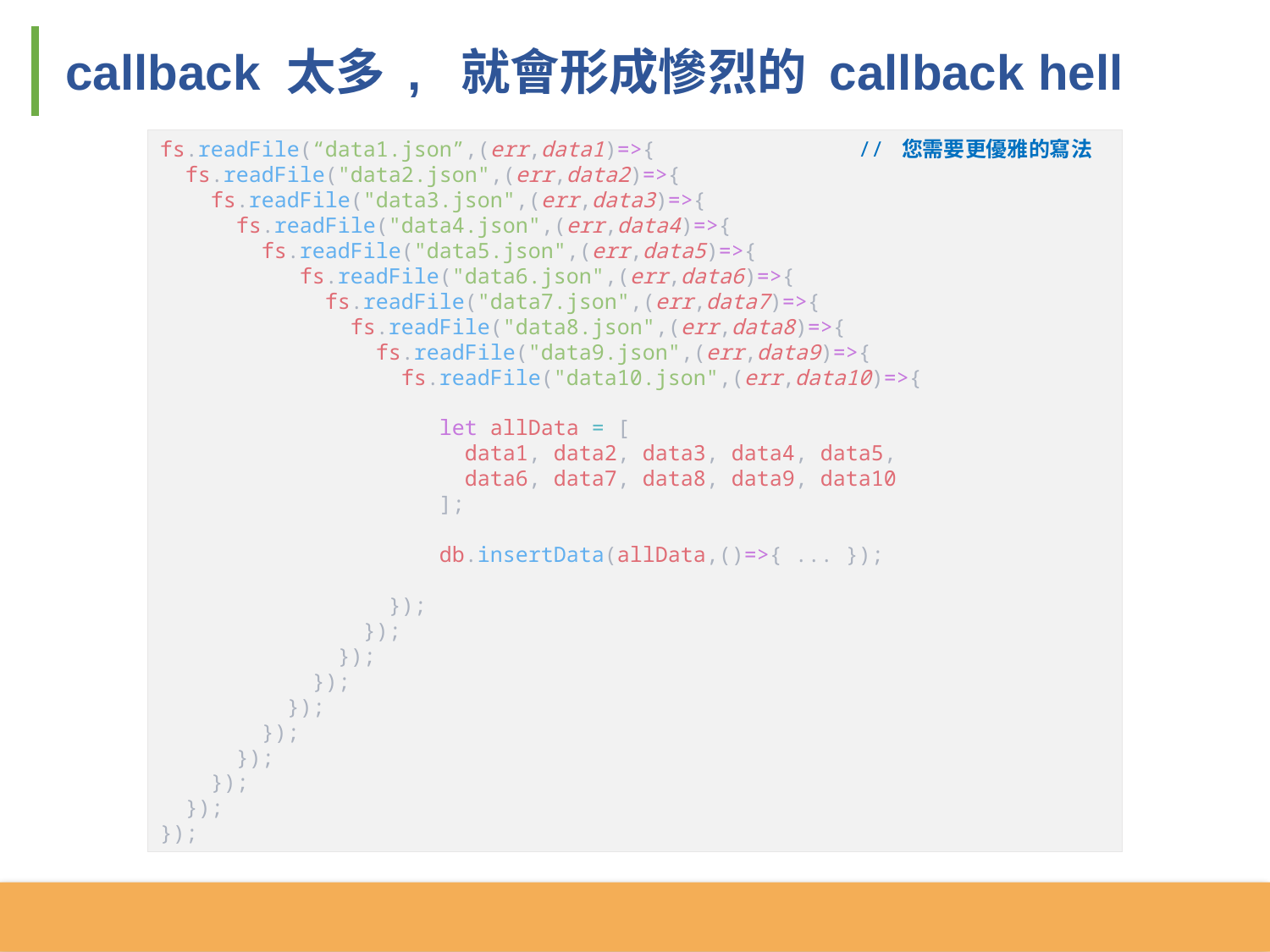

callback 太多 ,  就會形成慘烈的 callback hell
fs.readFile(“data1.json”,(err,data1)=>{		     // 您需要更優雅的寫法
  fs.readFile("data2.json",(err,data2)=>{
    fs.readFile("data3.json",(err,data3)=>{
      fs.readFile("data4.json",(err,data4)=>{
        fs.readFile("data5.json",(err,data5)=>{
	 fs.readFile("data6.json",(err,data6)=>{
	   fs.readFile("data7.json",(err,data7)=>{
	     fs.readFile("data8.json",(err,data8)=>{
	       fs.readFile("data9.json",(err,data9)=>{
	         fs.readFile("data10.json",(err,data10)=>{
		  let allData = [
		    data1, data2, data3, data4, data5,
		    data6, data7, data8, data9, data10
		  ];
	            db.insertData(allData,()=>{ ... });

	        });
	      });
	    });
            });
          });
        });
      });
    });
  });
});